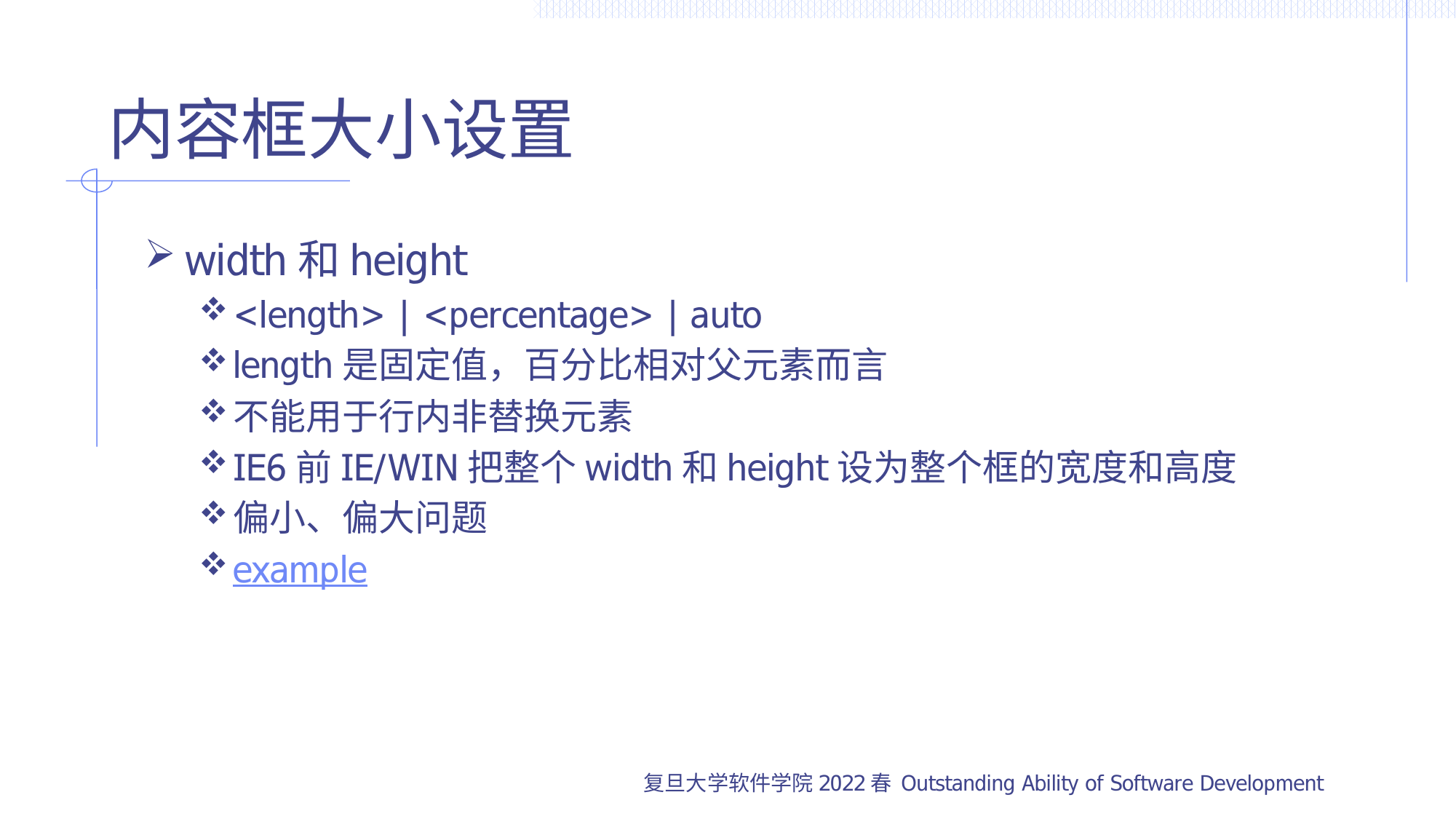

# 内容框大小设置
width和height
<length> | <percentage> | auto
length是固定值，百分比相对父元素而言
不能用于行内非替换元素
IE6前IE/WIN把整个width和height设为整个框的宽度和高度
偏小、偏大问题
example